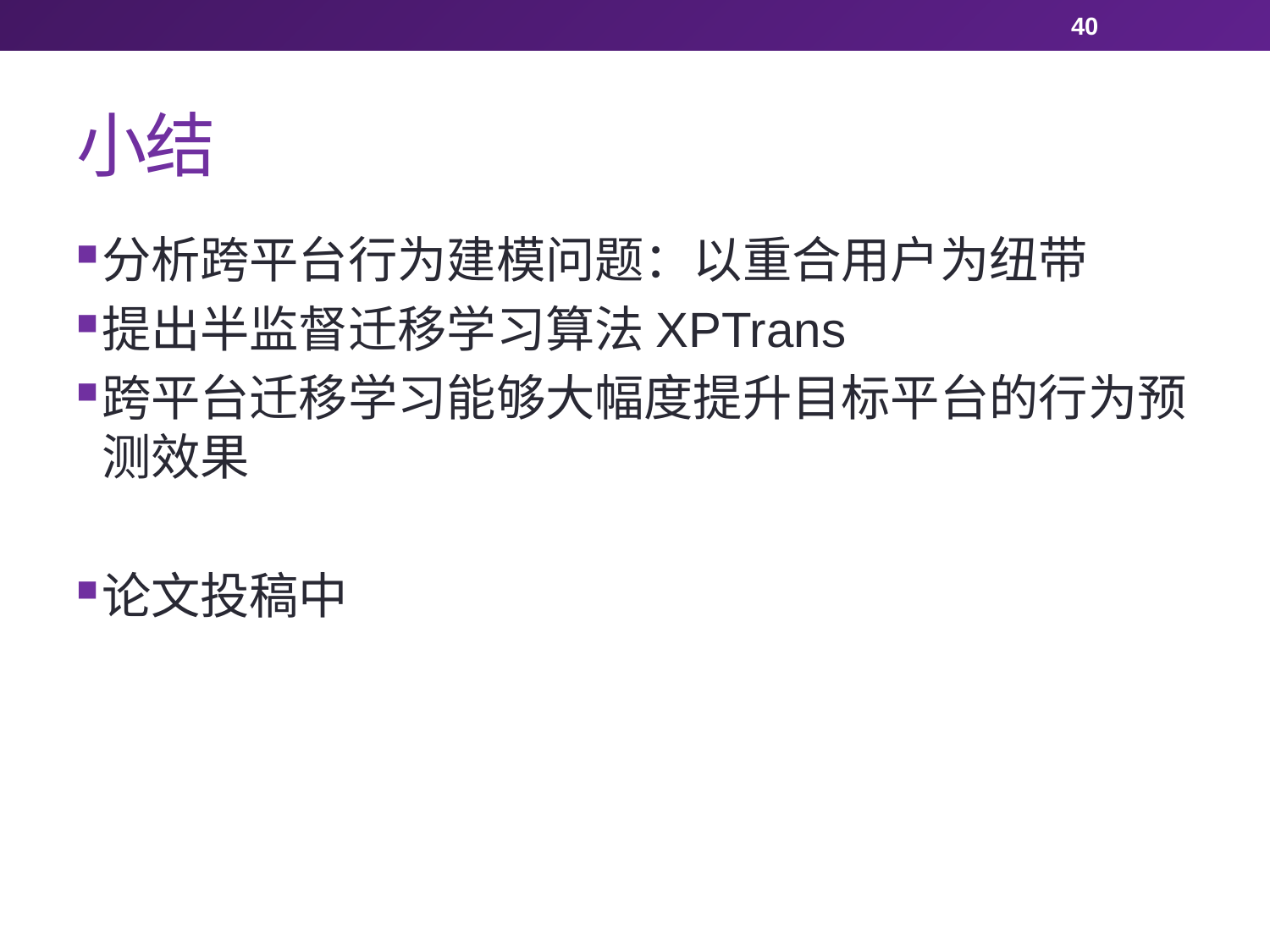

40
# 小结
分析跨平台行为建模问题：以重合用户为纽带
提出半监督迁移学习算法XPTrans
跨平台迁移学习能够大幅度提升目标平台的行为预测效果

论文投稿中